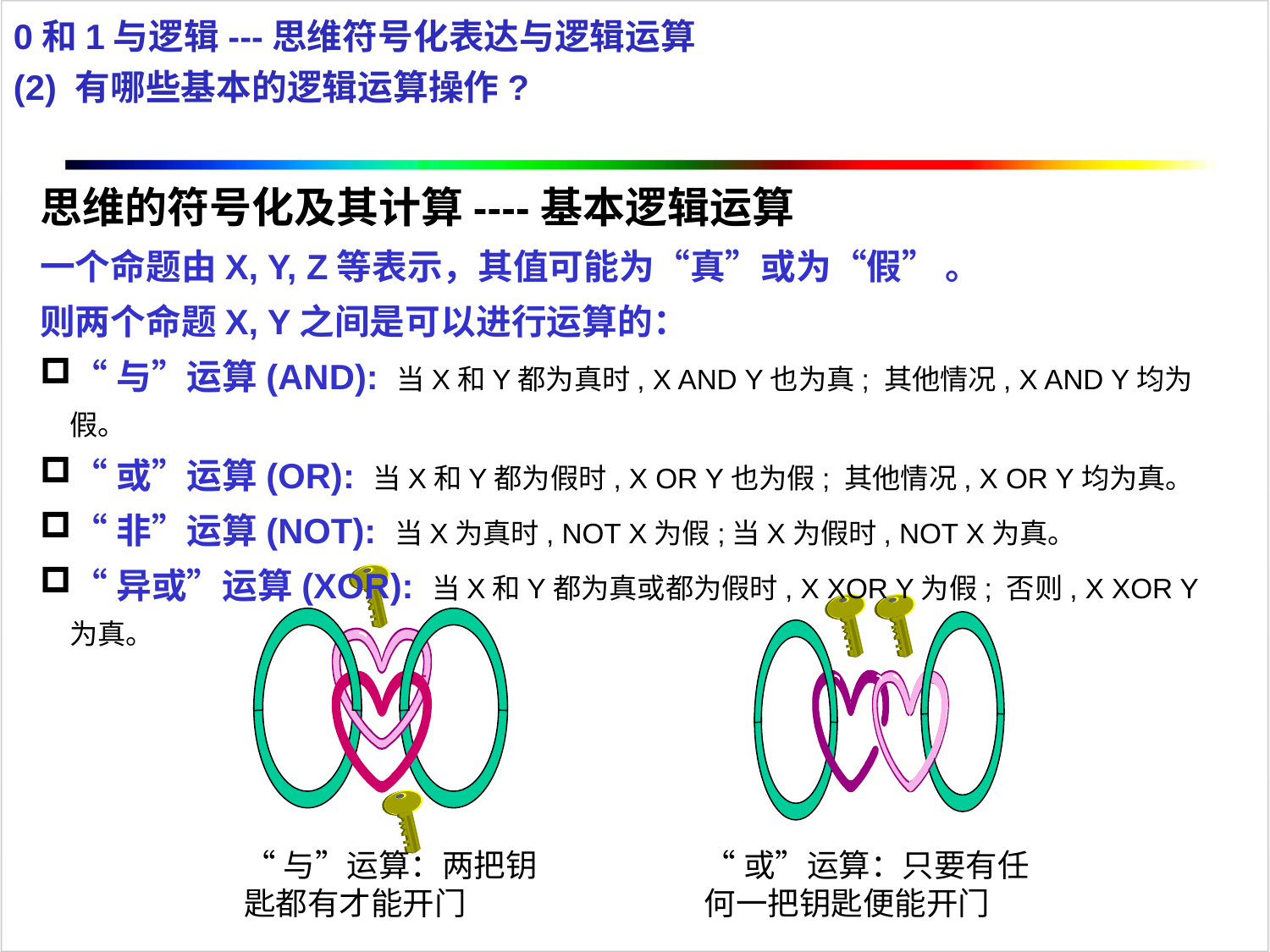

0和1与逻辑---思维符号化表达与逻辑运算
(2) 有哪些基本的逻辑运算操作?
思维的符号化及其计算----基本逻辑运算
一个命题由X, Y, Z等表示，其值可能为“真”或为“假” 。
则两个命题X, Y之间是可以进行运算的：
“与”运算(AND): 当X和Y都为真时, X AND Y也为真; 其他情况, X AND Y均为假。
“或”运算(OR): 当X和Y都为假时, X OR Y也为假; 其他情况, X OR Y均为真。
“非”运算(NOT): 当X为真时, NOT X为假;当X为假时, NOT X为真。
“异或”运算(XOR): 当X和Y都为真或都为假时, X XOR Y为假; 否则, X XOR Y为真。

“与”运算：两把钥匙都有才能开门
“或”运算：只要有任何一把钥匙便能开门